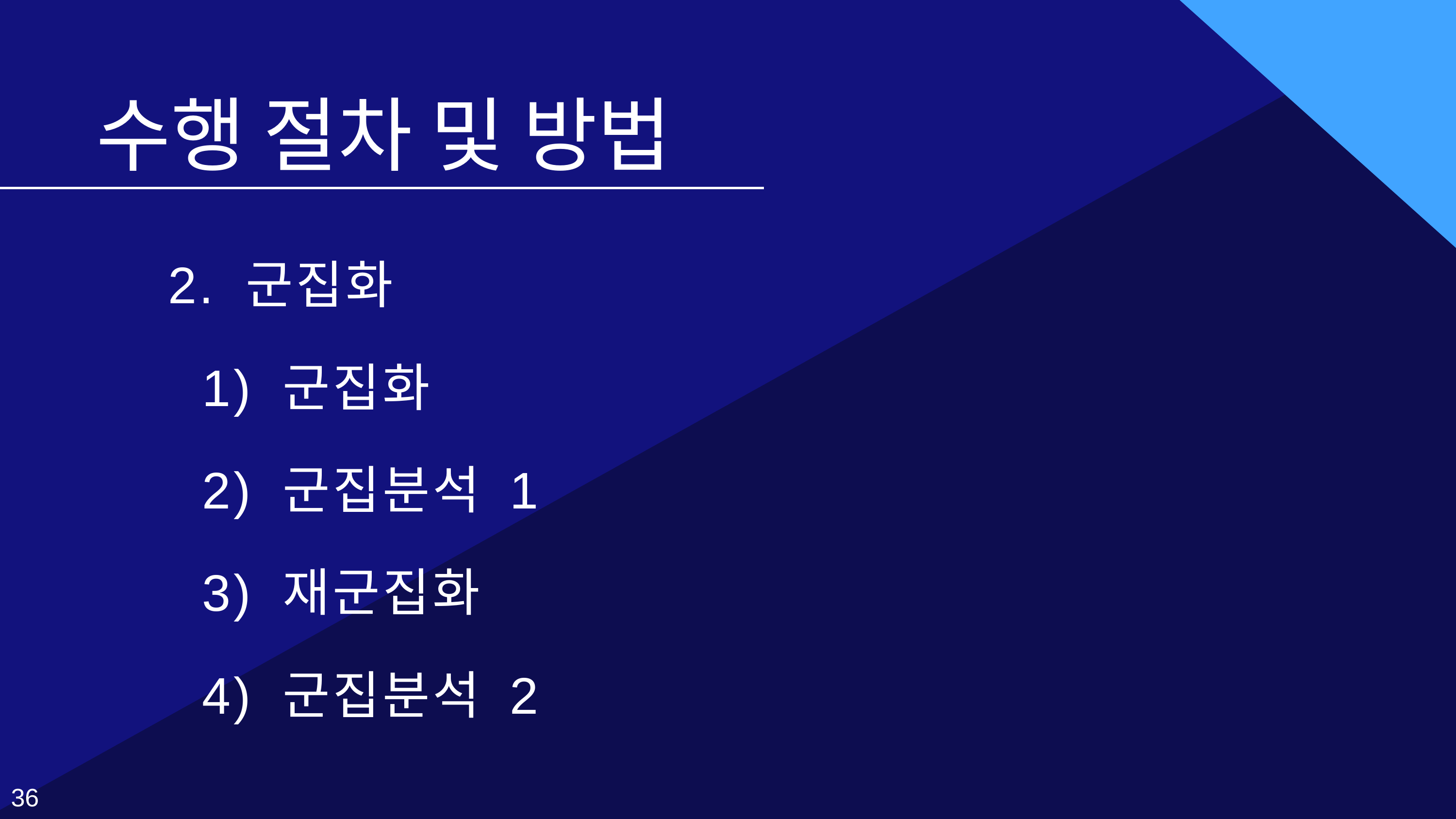

수행 절차 및 방법

 2. 군집화
   1) 군집화
   2) 군집분석 1
   3) 재군집화
   4) 군집분석 2
36